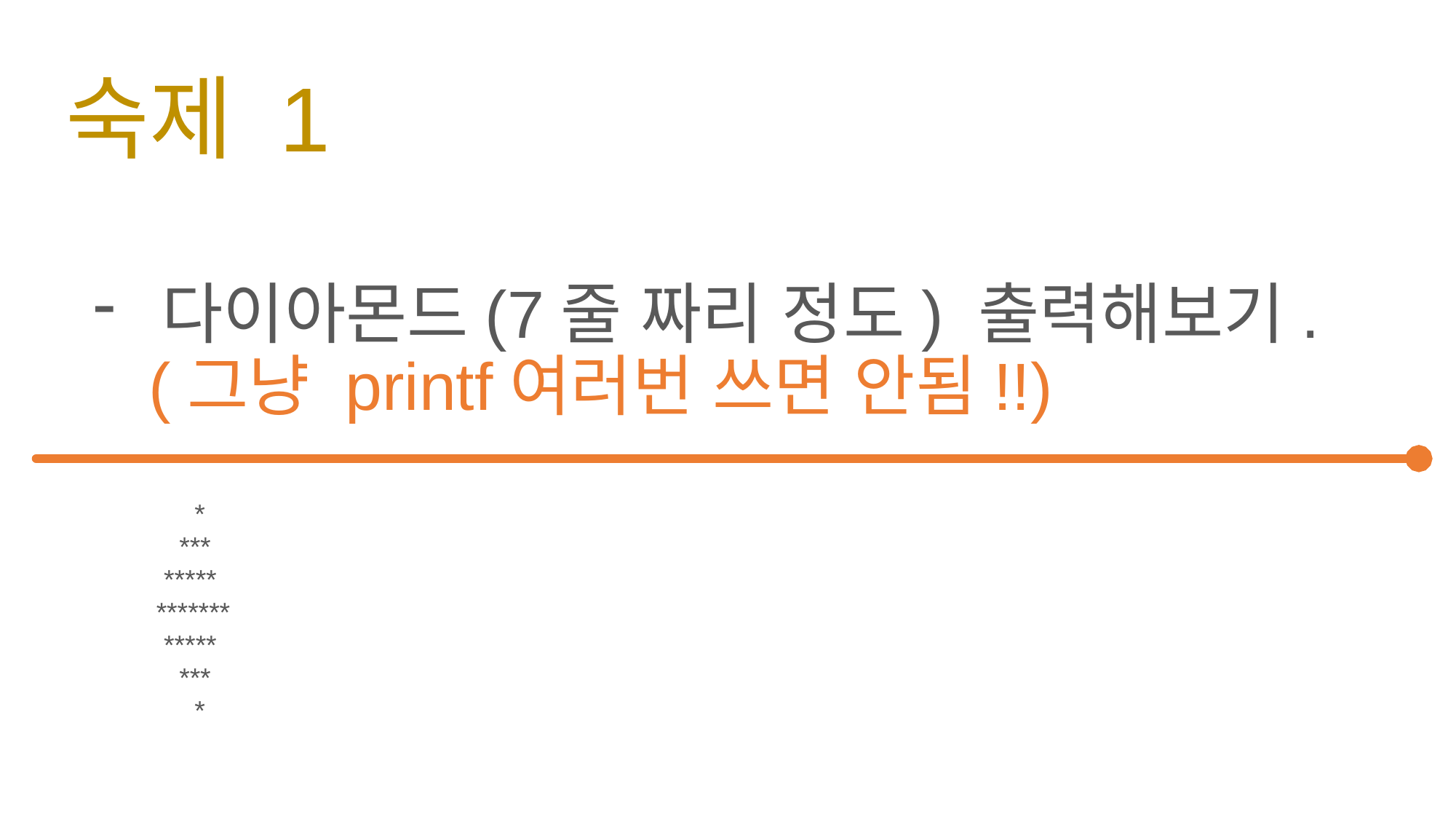

# 숙제 1
다이아몬드(7줄 짜리 정도) 출력해보기.
   (그냥 printf여러번 쓰면 안됨!!)

     *
   ***
 *****
*******
 *****
   ***
     *